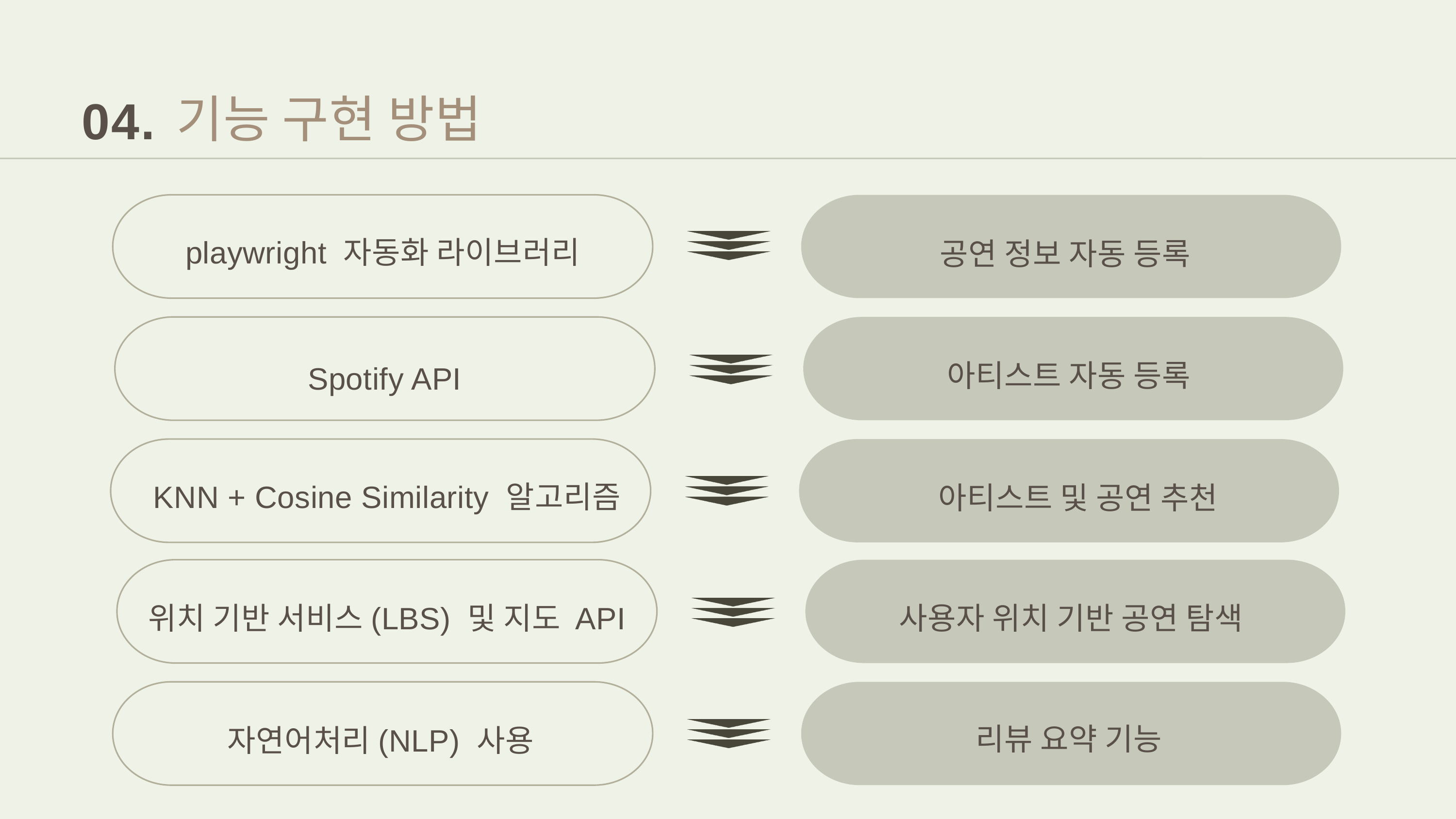

기능 구현 방법
04.

playwright 자동화 라이브러리
공연 정보 자동 등록

아티스트 자동 등록
Spotify API

KNN + Cosine Similarity 알고리즘
아티스트 및 공연 추천

위치 기반 서비스(LBS) 및 지도 API
사용자 위치 기반 공연 탐색

리뷰 요약 기능
자연어처리(NLP) 사용